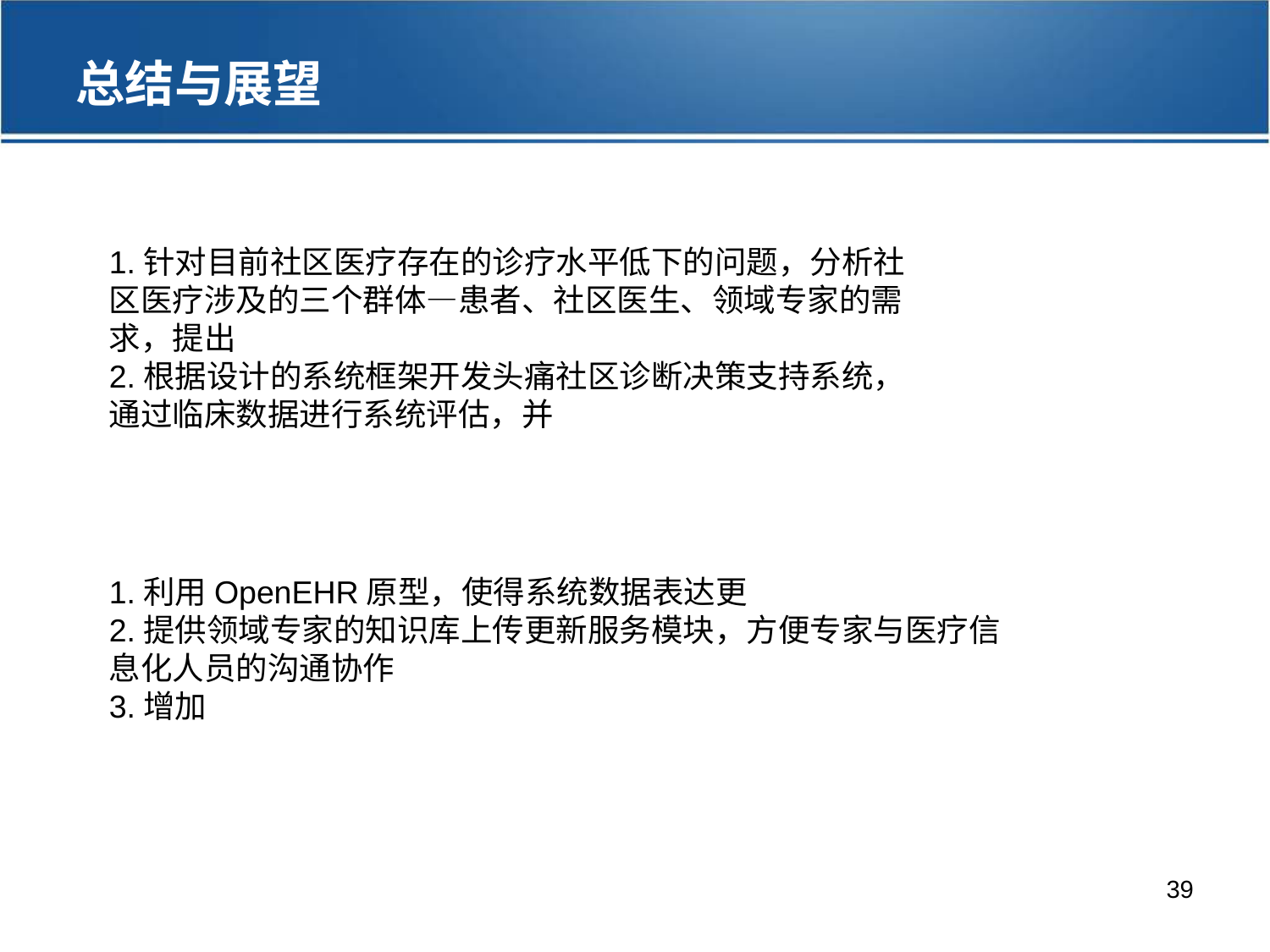

总结与展望
1.针对目前社区医疗存在的诊疗水平低下的问题，分析社区医疗涉及的三个群体—患者、社区医生、领域专家的需求，提出
2.根据设计的系统框架开发头痛社区诊断决策支持系统，通过临床数据进行系统评估，并
1.利用OpenEHR原型，使得系统数据表达更
2.提供领域专家的知识库上传更新服务模块，方便专家与医疗信息化人员的沟通协作
3.增加
39